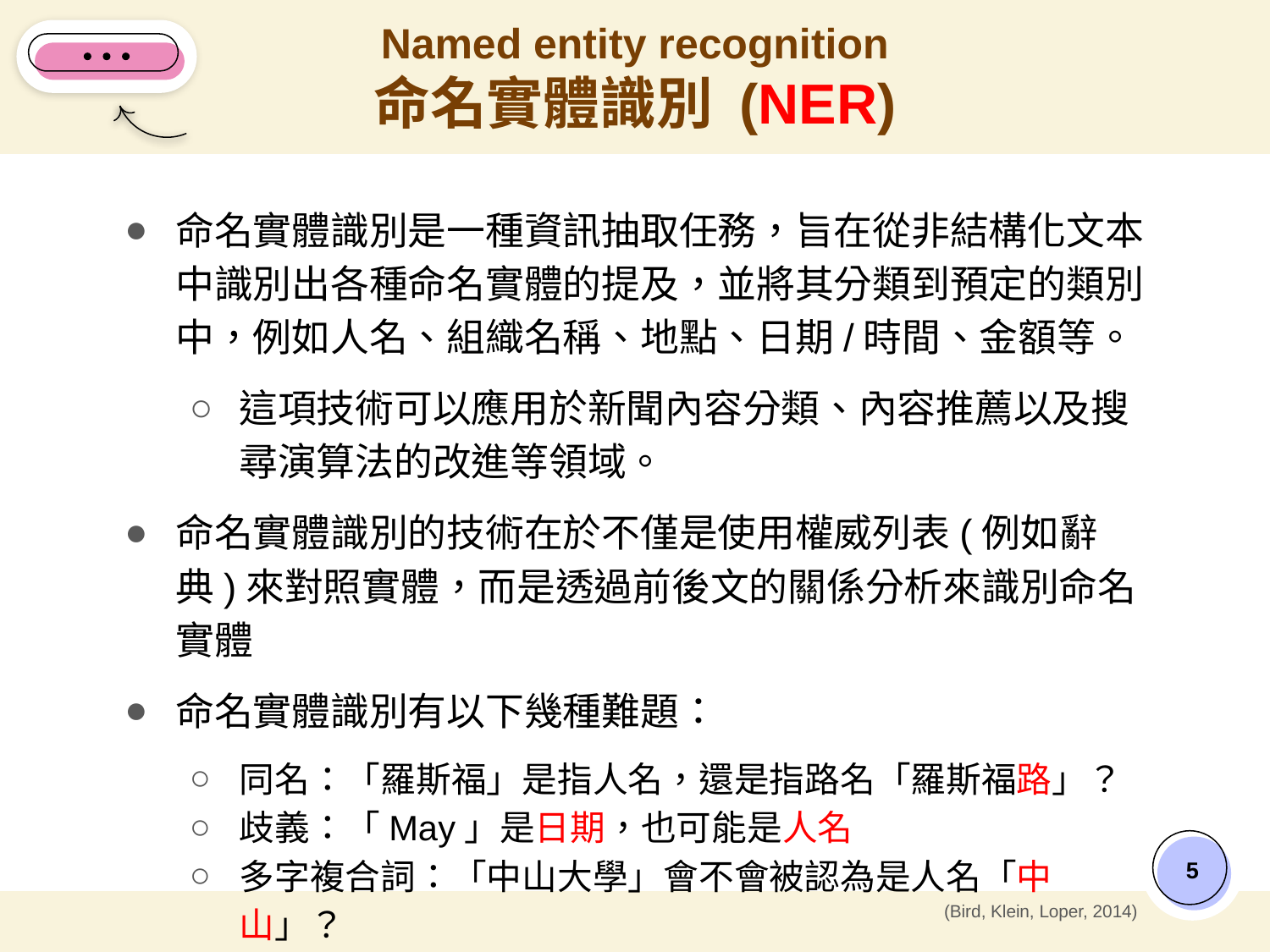

# Named entity recognition
命名實體識別 (NER)
命名實體識別是一種資訊抽取任務，旨在從非結構化文本中識別出各種命名實體的提及，並將其分類到預定的類別中，例如人名、組織名稱、地點、日期/時間、金額等。
這項技術可以應用於新聞內容分類、內容推薦以及搜尋演算法的改進等領域。
命名實體識別的技術在於不僅是使用權威列表(例如辭典)來對照實體，而是透過前後文的關係分析來識別命名實體
命名實體識別有以下幾種難題：
同名：「羅斯福」是指人名，還是指路名「羅斯福路」？
歧義：「May」是日期，也可能是人名
多字複合詞：「中山大學」會不會被認為是人名「中山」？
5

(Bird, Klein, Loper, 2014)